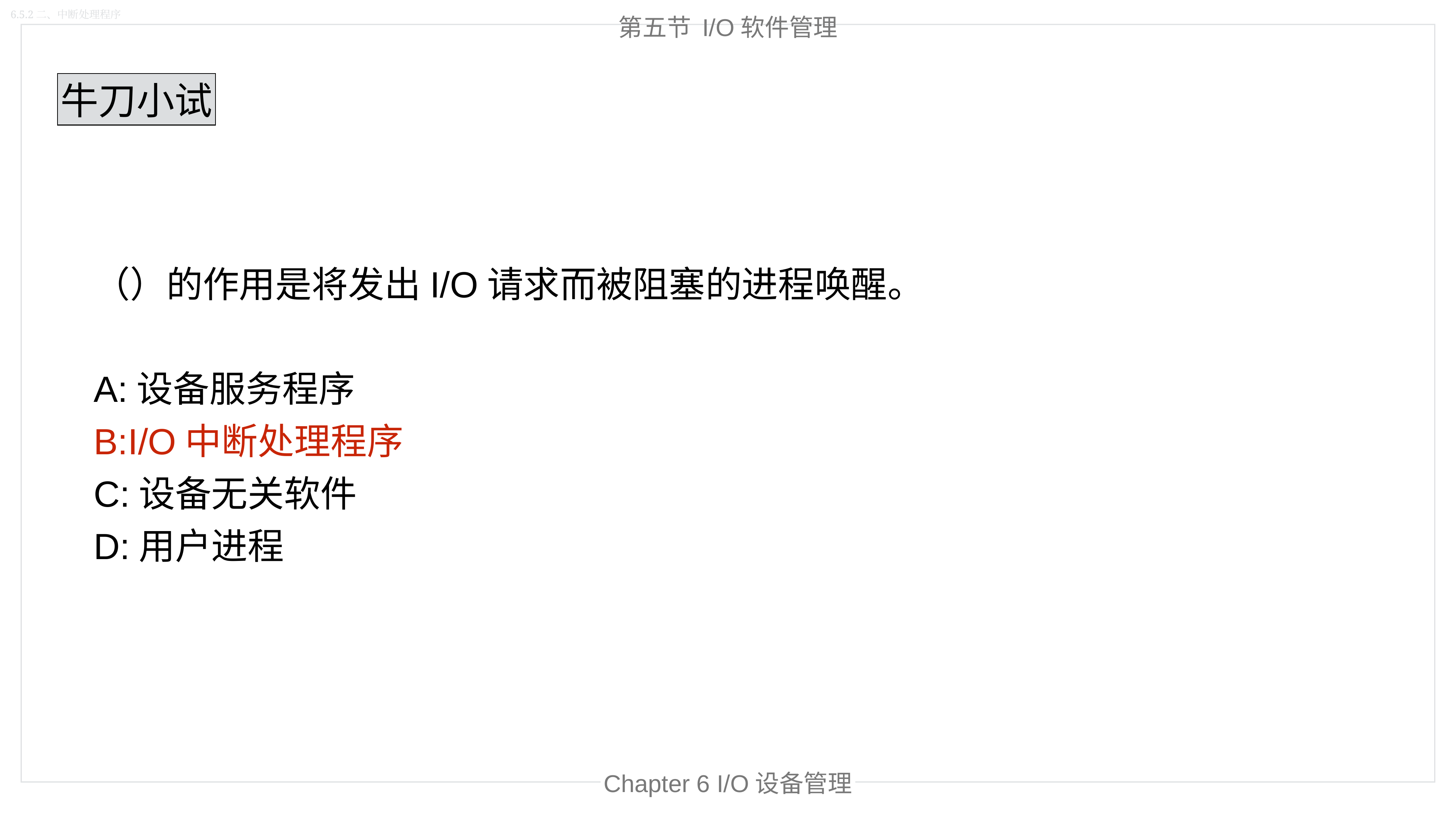

6.5.2二、中断处理程序
第五节 I/O软件管理

牛刀小试
（）的作用是将发出I/O请求而被阻塞的进程唤醒。

A:设备服务程序
B:I/O中断处理程序
C:设备无关软件
D:用户进程
Chapter 6 I/O设备管理